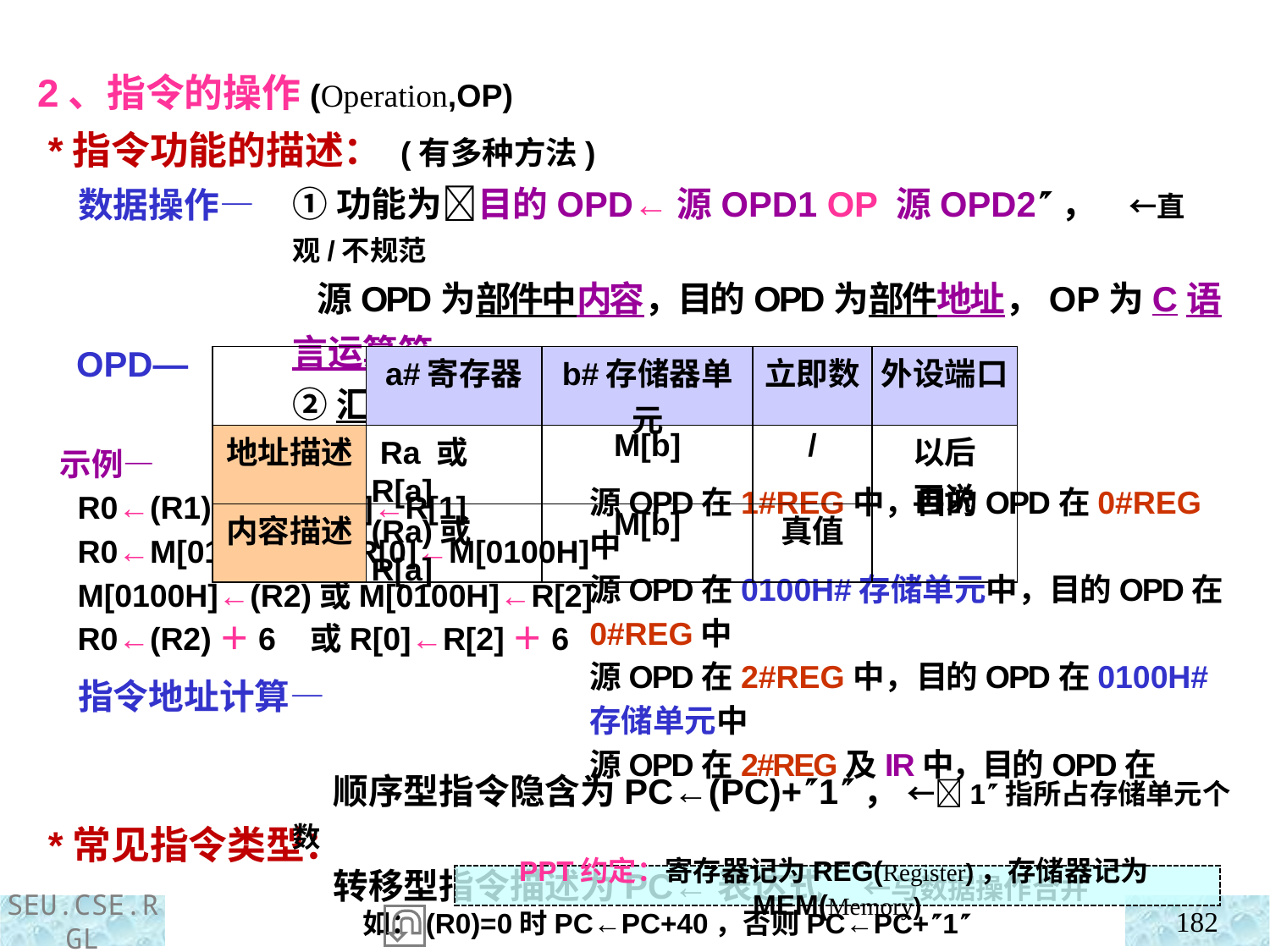

2、指令的操作(Operation,OP)
 *指令功能的描述： (有多种方法)
    数据操作—

    OPD—

    指令地址计算—

 *常见指令类型：
①功能为″目的OPD←源OPD1 OP 源OPD2″，    ←直观/不规范
  源OPD为部件中内容，目的OPD为部件地址，OP为C语言运算符
②汇编语言指令格式                      ←规范/不直观

    顺序型指令隐含为PC←(PC)+″1″， ←″1″指所占存储单元个数
    转移型指令描述为PC←表达式     ←与数据操作合并
          如：(R0)=0时PC←PC+40，否则PC←PC+″1″
   数据传送、算逻运算、转移控制等    ←均高频使用
|  | a#寄存器 | b#存储器单元 | 立即数 | 外设端口 |
| --- | --- | --- | --- | --- |
| 地址描述 | Ra 或R[a] | M[b] | / | 以后 再说 |
| 内容描述 | (Ra)或R[a] | M[b] | 真值 |  |
示例—
  R0←(R1)      或R[0]←R[1]
  R0←M[0100H]  或R[0]←M[0100H]
  M[0100H]←(R2)或M[0100H]←R[2]
  R0←(R2)＋6   或R[0]←R[2]＋6

源OPD在1#REG中，目的OPD在0#REG中
源OPD在0100H#存储单元中，目的OPD在0#REG中
源OPD在2#REG中，目的OPD在0100H#存储单元中
源OPD在2#REG及IR中，目的OPD在0#REG中
PPT约定：寄存器记为REG(Register)，存储器记为MEM(Memory)
182